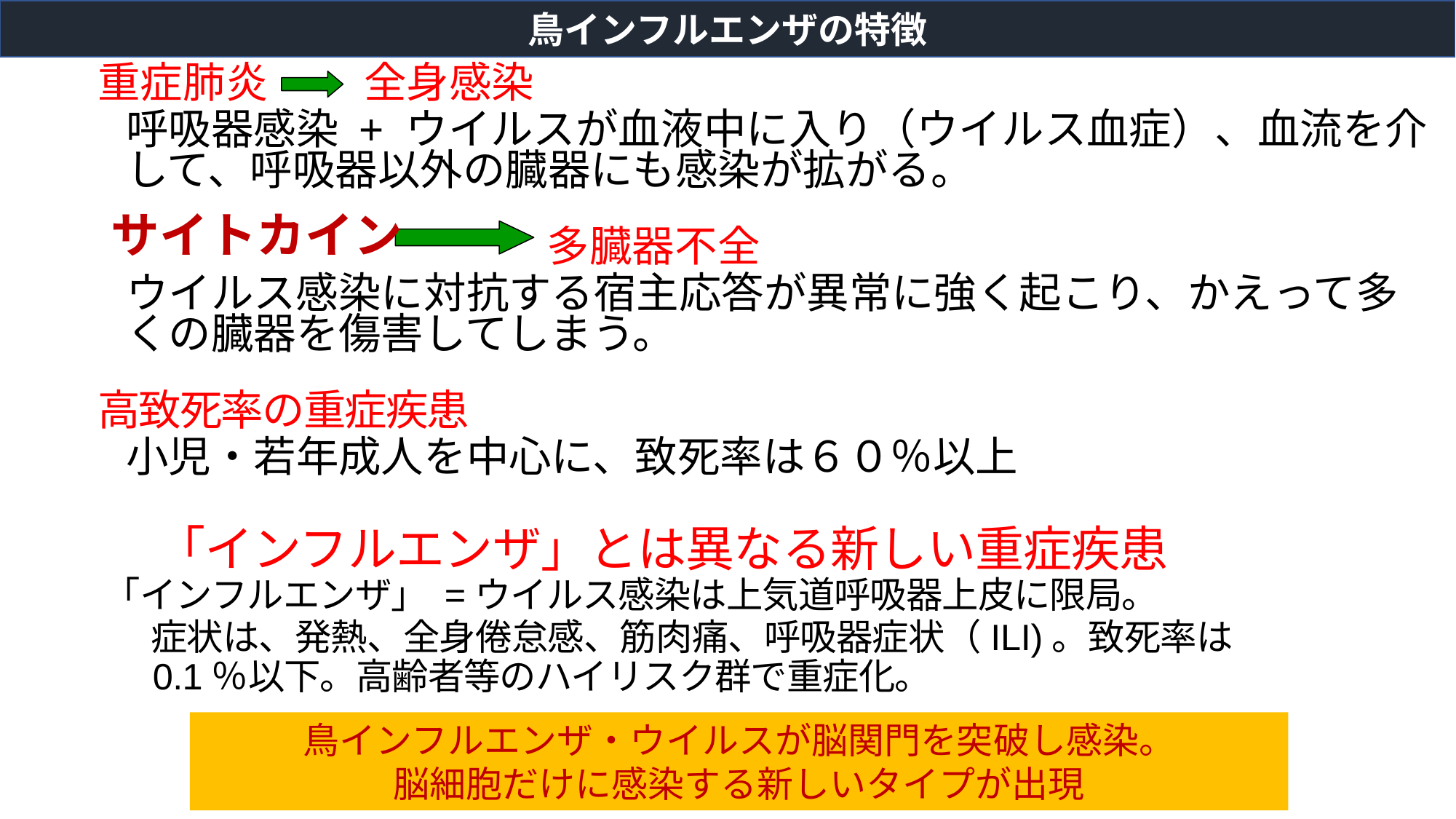

鳥インフルエンザの特徴
重症肺炎	全身感染
呼吸器感染 + ウイルスが血液中に入り（ウイルス血症）、血流を介して、呼吸器以外の臓器にも感染が拡がる。
	多臓器不全
ウイルス感染に対抗する宿主応答が異常に強く起こり、かえって多くの臓器を傷害してしまう。
高致死率の重症疾患
小児・若年成人を中心に、致死率は６０％以上
「インフルエンザ」とは異なる新しい重症疾患
「インフルエンザ」 =ウイルス感染は上気道呼吸器上皮に限局。
症状は、発熱、全身倦怠感、筋肉痛、呼吸器症状（ILI)。致死率は0.1％以下。高齢者等のハイリスク群で重症化。

サイトカイン

鳥インフルエンザ・ウイルスが脳関門を突破し感染。
脳細胞だけに感染する新しいタイプが出現